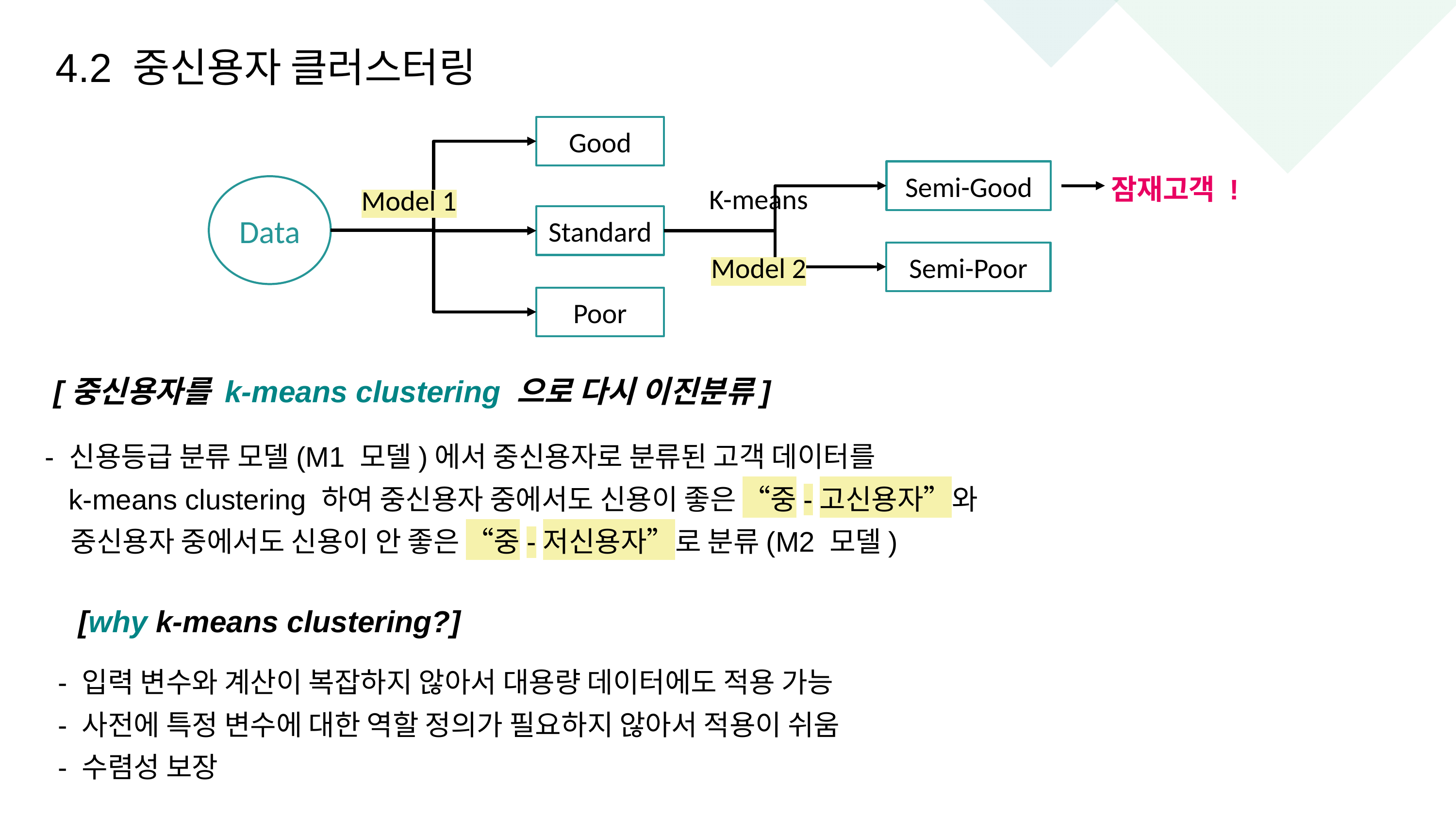

4.2 중신용자 클러스터링
Good
Semi-Good
Data
K-means
Model 1
Standard
Semi-Poor
Model 2
Poor
잠재고객 !
[중신용자를 k-means clustering 으로 다시 이진분류]
- 신용등급 분류 모델(M1 모델)에서 중신용자로 분류된 고객 데이터를
   k-means clustering 하여 중신용자 중에서도 신용이 좋은 “중-고신용자”와
   중신용자 중에서도 신용이 안 좋은 “중-저신용자”로 분류(M2 모델)
[why k-means clustering?]
- 입력 변수와 계산이 복잡하지 않아서 대용량 데이터에도 적용 가능
- 사전에 특정 변수에 대한 역할 정의가 필요하지 않아서 적용이 쉬움
- 수렴성 보장